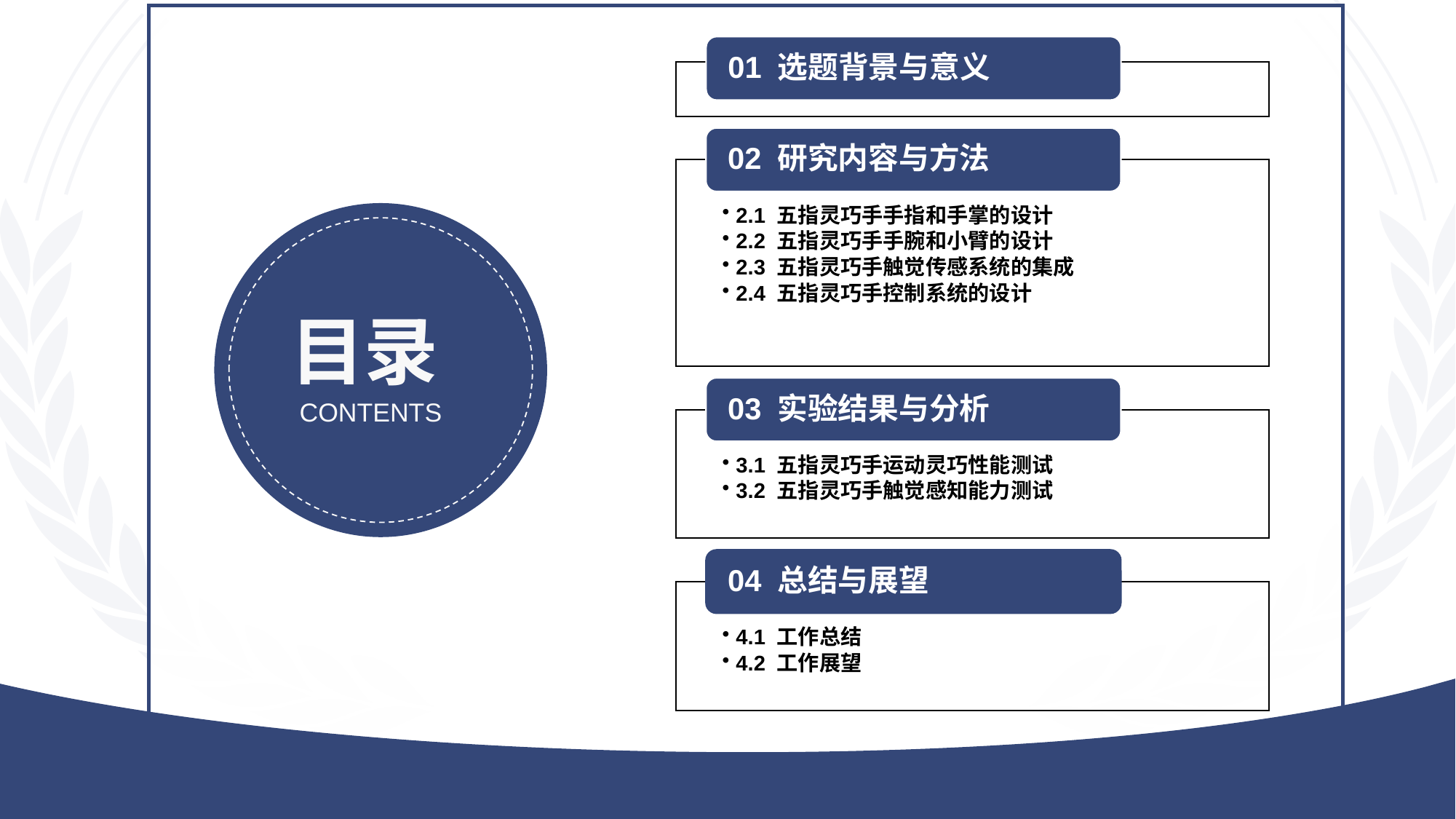

PPT下载 http://www.1ppt.com/xiazai/
01 选题背景与意义
2.1 五指灵巧手手指和手掌的设计
2.2 五指灵巧手手腕和小臂的设计
2.3 五指灵巧手触觉传感系统的集成
2.4 五指灵巧手控制系统的设计
02 研究内容与方法
3.1 五指灵巧手运动灵巧性能测试
3.2 五指灵巧手触觉感知能力测试
03 实验结果与分析
4.1 工作总结
4.2 工作展望
04 总结与展望

目录
CONTENTS